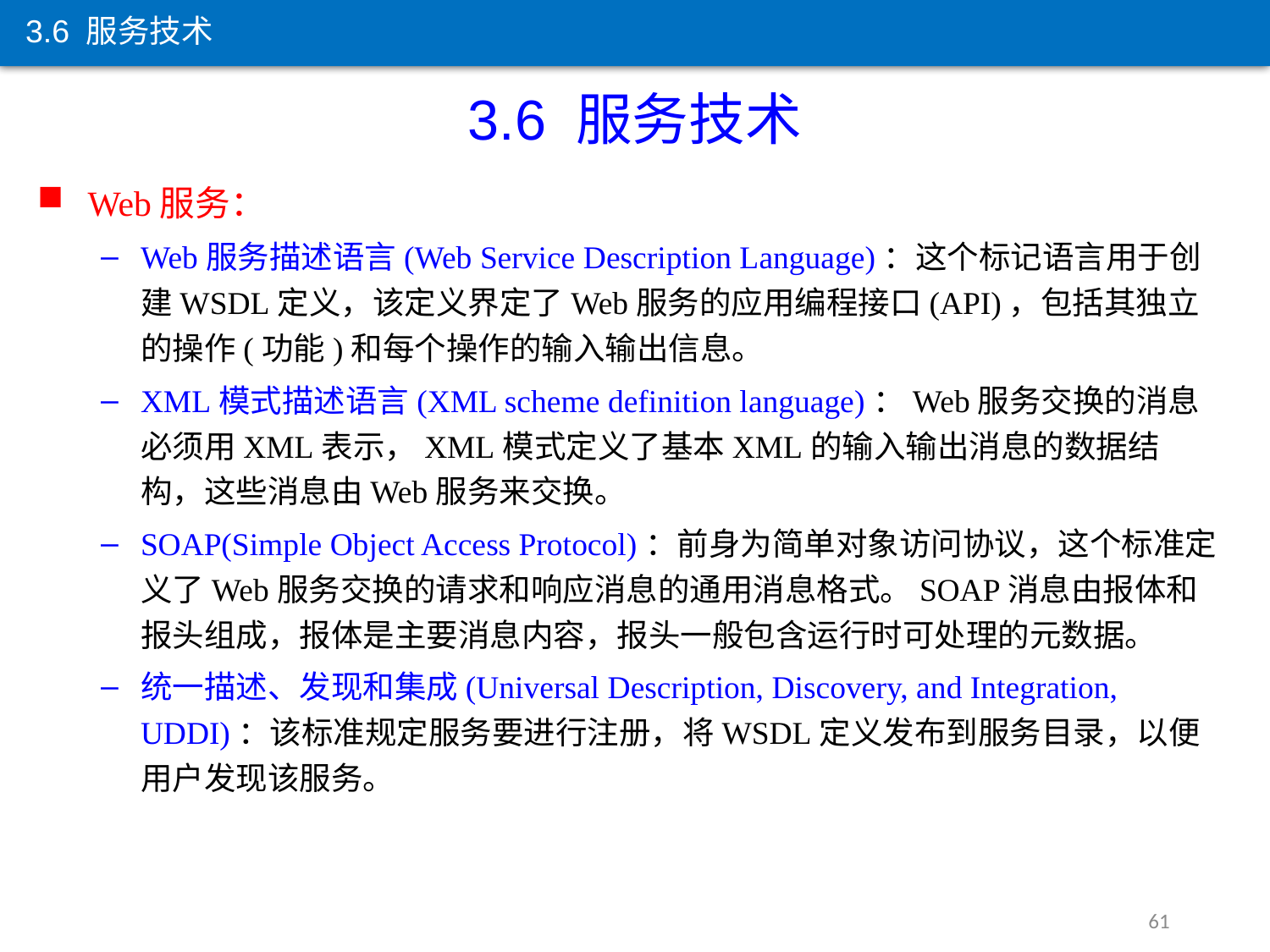

3.6 服务技术
3.6 服务技术
Web服务：
Web服务描述语言(Web Service Description Language)：这个标记语言用于创建WSDL定义，该定义界定了Web服务的应用编程接口(API)，包括其独立的操作(功能)和每个操作的输入输出信息。
XML模式描述语言(XML scheme definition language)：Web服务交换的消息必须用XML表示，XML模式定义了基本XML的输入输出消息的数据结构，这些消息由Web服务来交换。
SOAP(Simple Object Access Protocol)：前身为简单对象访问协议，这个标准定义了Web服务交换的请求和响应消息的通用消息格式。SOAP消息由报体和报头组成，报体是主要消息内容，报头一般包含运行时可处理的元数据。
统一描述、发现和集成(Universal Description, Discovery, and Integration, UDDI)：该标准规定服务要进行注册，将WSDL定义发布到服务目录，以便用户发现该服务。
61